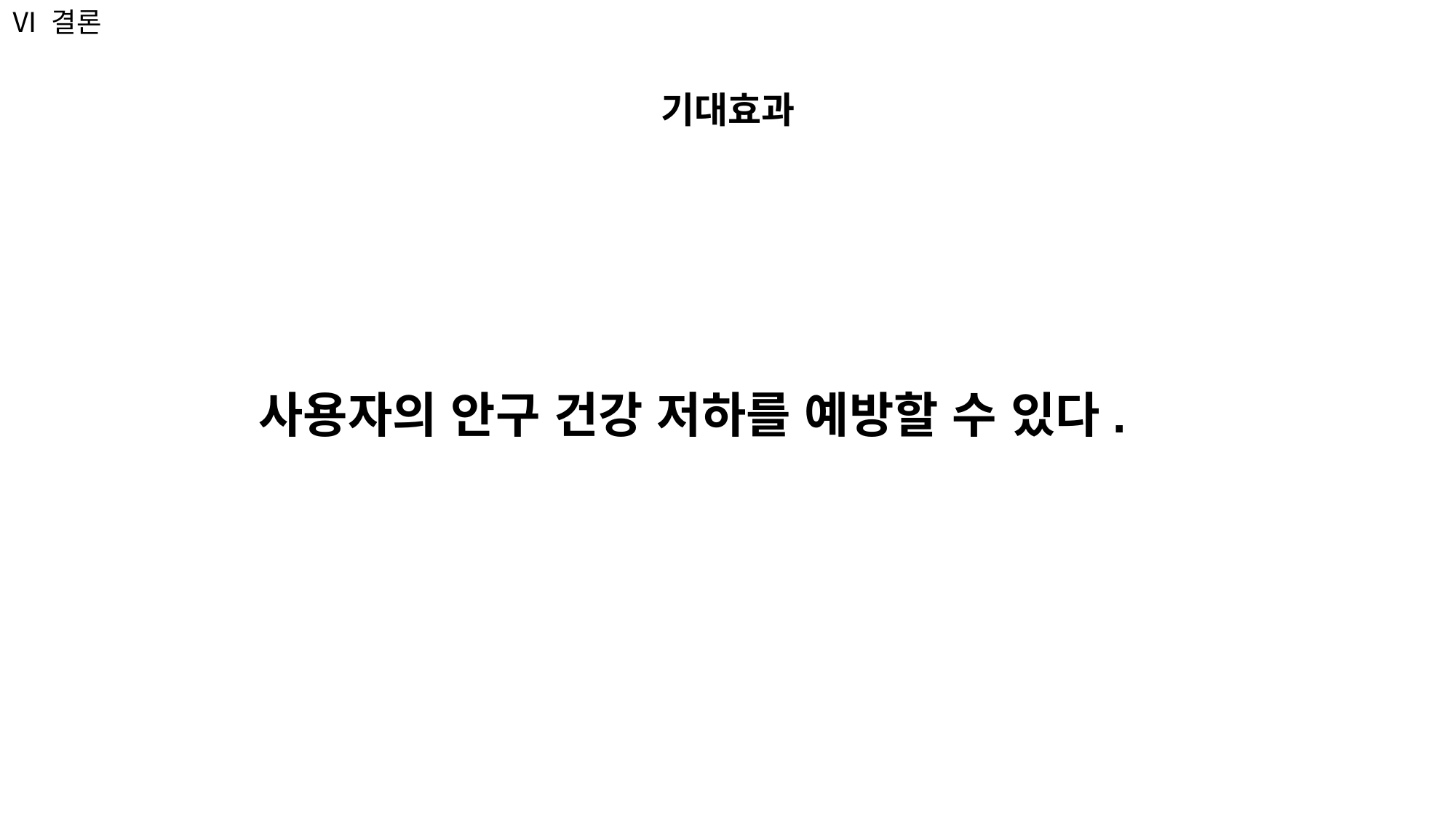

Ⅵ 결론
기대효과
사용자의 안구 건강 저하를 예방할 수 있다.